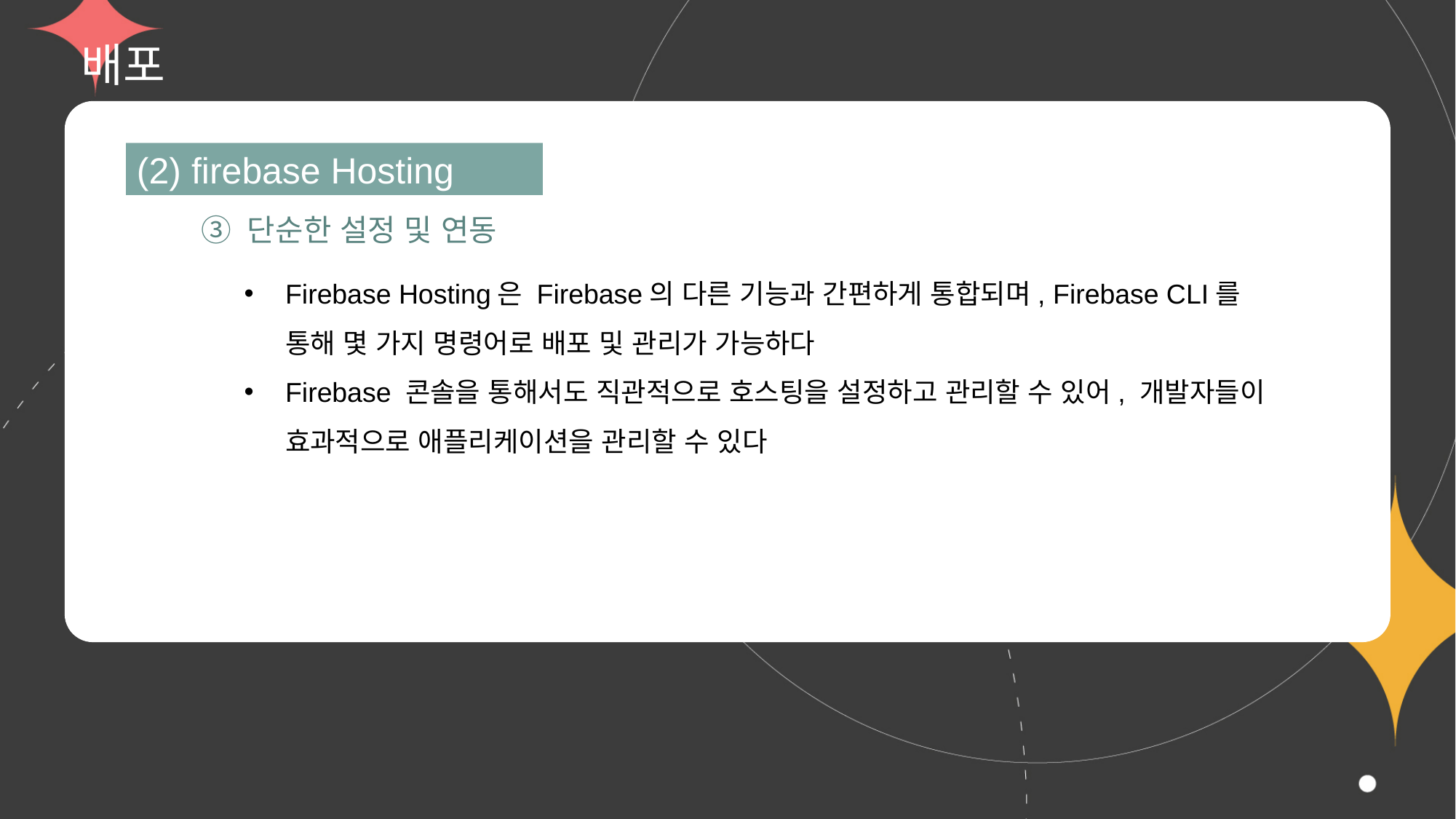

# 배포
(2) firebase Hosting
③ 단순한 설정 및 연동
Firebase Hosting은 Firebase의 다른 기능과 간편하게 통합되며, Firebase CLI를
통해 몇 가지 명령어로 배포 및 관리가 가능하다
Firebase 콘솔을 통해서도 직관적으로 호스팅을 설정하고 관리할 수 있어, 개발자들이
효과적으로 애플리케이션을 관리할 수 있다